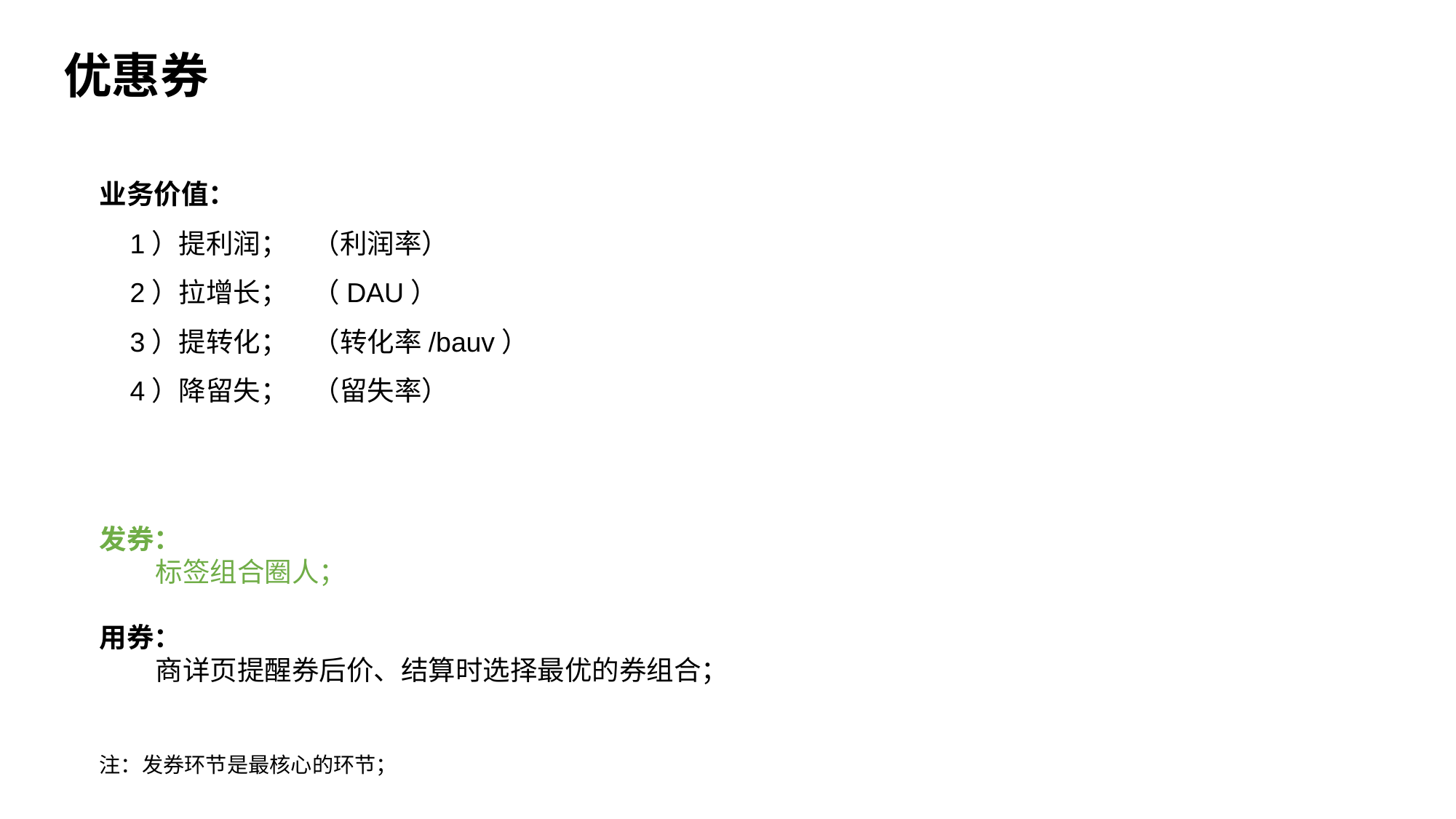

优惠券
业务价值：
    1）提利润；    （利润率）
    2）拉增长；    （DAU）
    3）提转化；    （转化率/bauv）
    4）降留失；    （留失率）
发券：
        标签组合圈人；

用券：
        商详页提醒券后价、结算时选择最优的券组合；

注：发券环节是最核心的环节；